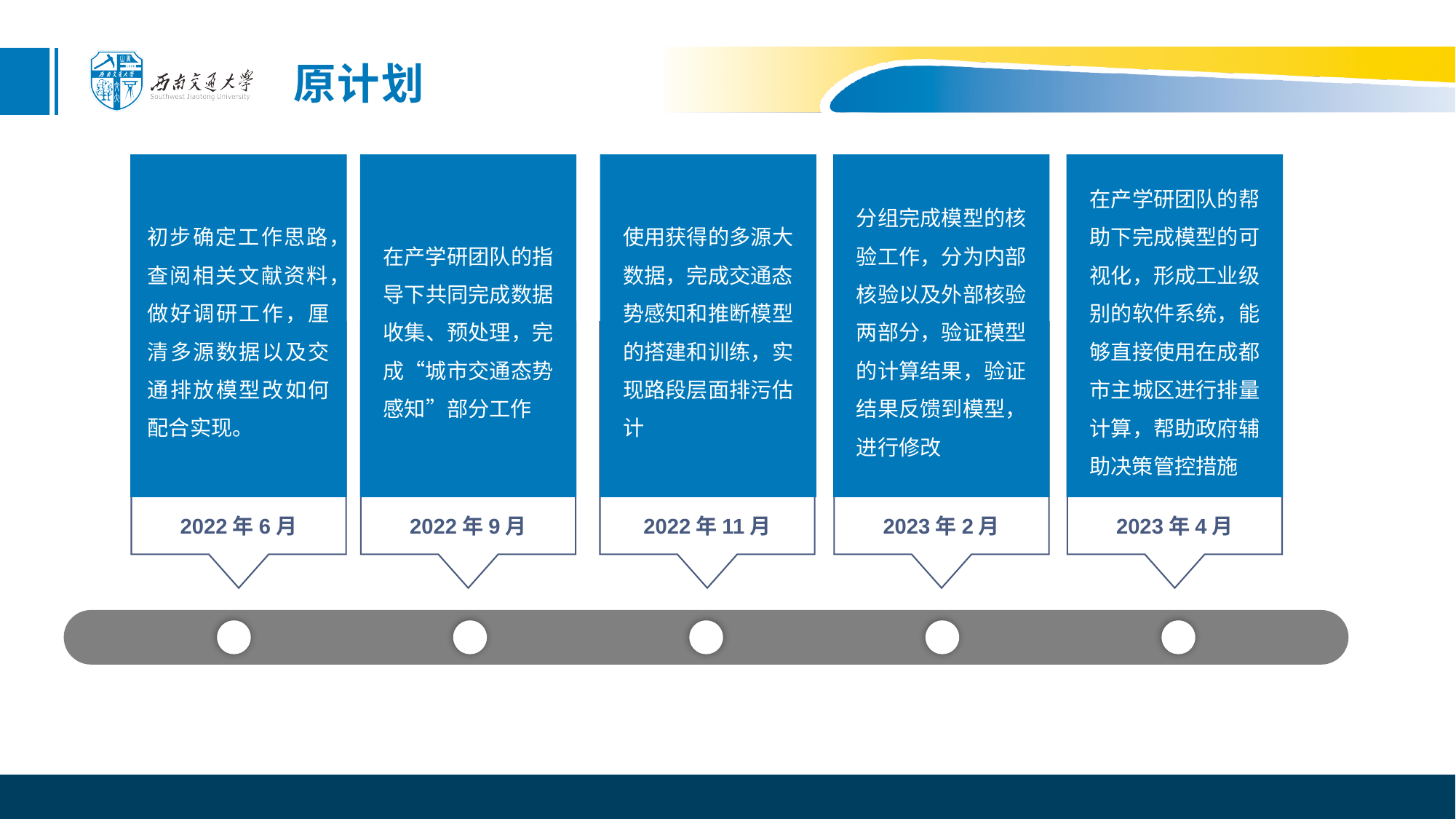

原计划
初步确定工作思路，查阅相关文献资料，做好调研工作，厘清多源数据以及交通排放模型改如何配合实现。
使用获得的多源大数据，完成交通态势感知和推断模型的搭建和训练，实现路段层面排污估计
在产学研团队的指导下共同完成数据收集、预处理，完成“城市交通态势感知”部分工作
分组完成模型的核验工作，分为内部核验以及外部核验两部分，验证模型的计算结果，验证结果反馈到模型，进行修改
在产学研团队的帮助下完成模型的可视化，形成工业级别的软件系统，能够直接使用在成都市主城区进行排量计算，帮助政府辅助决策管控措施

2022年6月
2022年9月
2022年11月
2023年2月
2023年4月